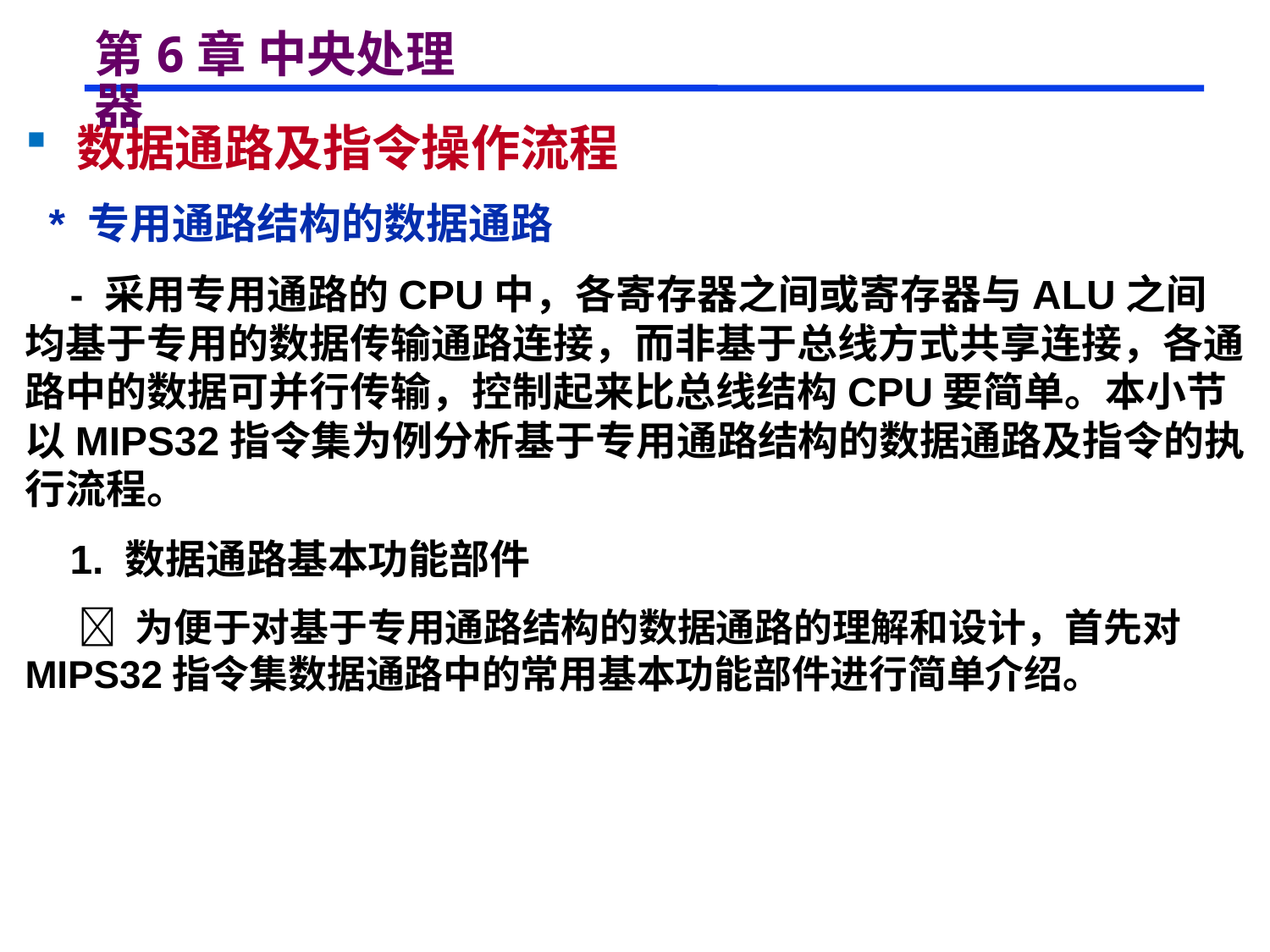

# 第6章 中央处理器
 数据通路及指令操作流程
  * 专用通路结构的数据通路
    - 采用专用通路的CPU中，各寄存器之间或寄存器与ALU之间均基于专用的数据传输通路连接，而非基于总线方式共享连接，各通路中的数据可并行传输，控制起来比总线结构CPU要简单。本小节以MIPS32指令集为例分析基于专用通路结构的数据通路及指令的执行流程。
    1. 数据通路基本功能部件
      • 为便于对基于专用通路结构的数据通路的理解和设计，首先对MIPS32指令集数据通路中的常用基本功能部件进行简单介绍。